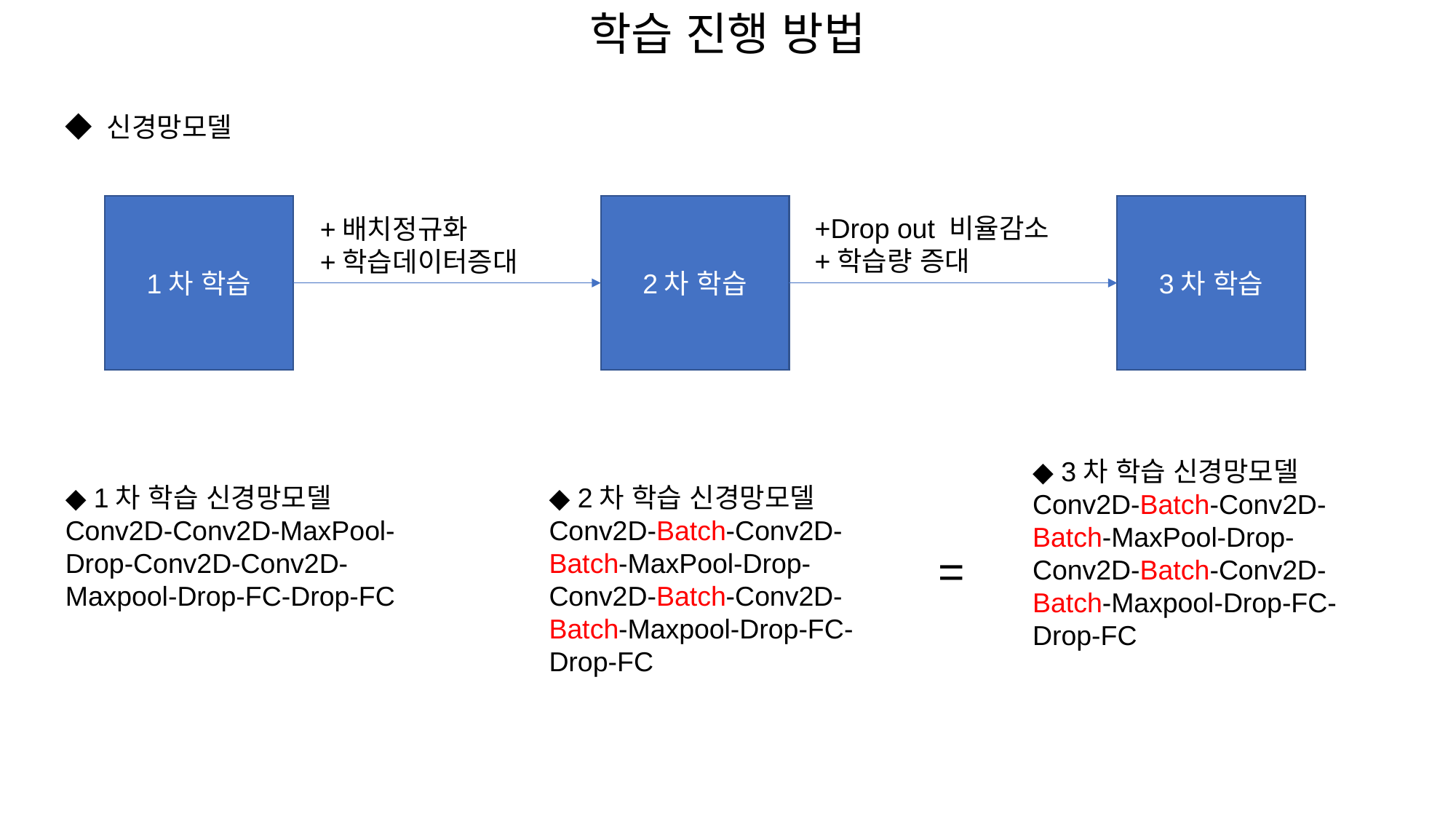

학습 진행 방법

◆ 신경망모델
1차 학습
2차 학습
3차 학습
+Drop out 비율감소
+학습량 증대
+배치정규화
+학습데이터증대
◆ 3차 학습 신경망모델
Conv2D-Batch-Conv2D-Batch-MaxPool-Drop-Conv2D-Batch-Conv2D-Batch-Maxpool-Drop-FC-Drop-FC
◆ 1차 학습 신경망모델
Conv2D-Conv2D-MaxPool-Drop-Conv2D-Conv2D-Maxpool-Drop-FC-Drop-FC
◆ 2차 학습 신경망모델
Conv2D-Batch-Conv2D-Batch-MaxPool-Drop-Conv2D-Batch-Conv2D-Batch-Maxpool-Drop-FC-Drop-FC
=